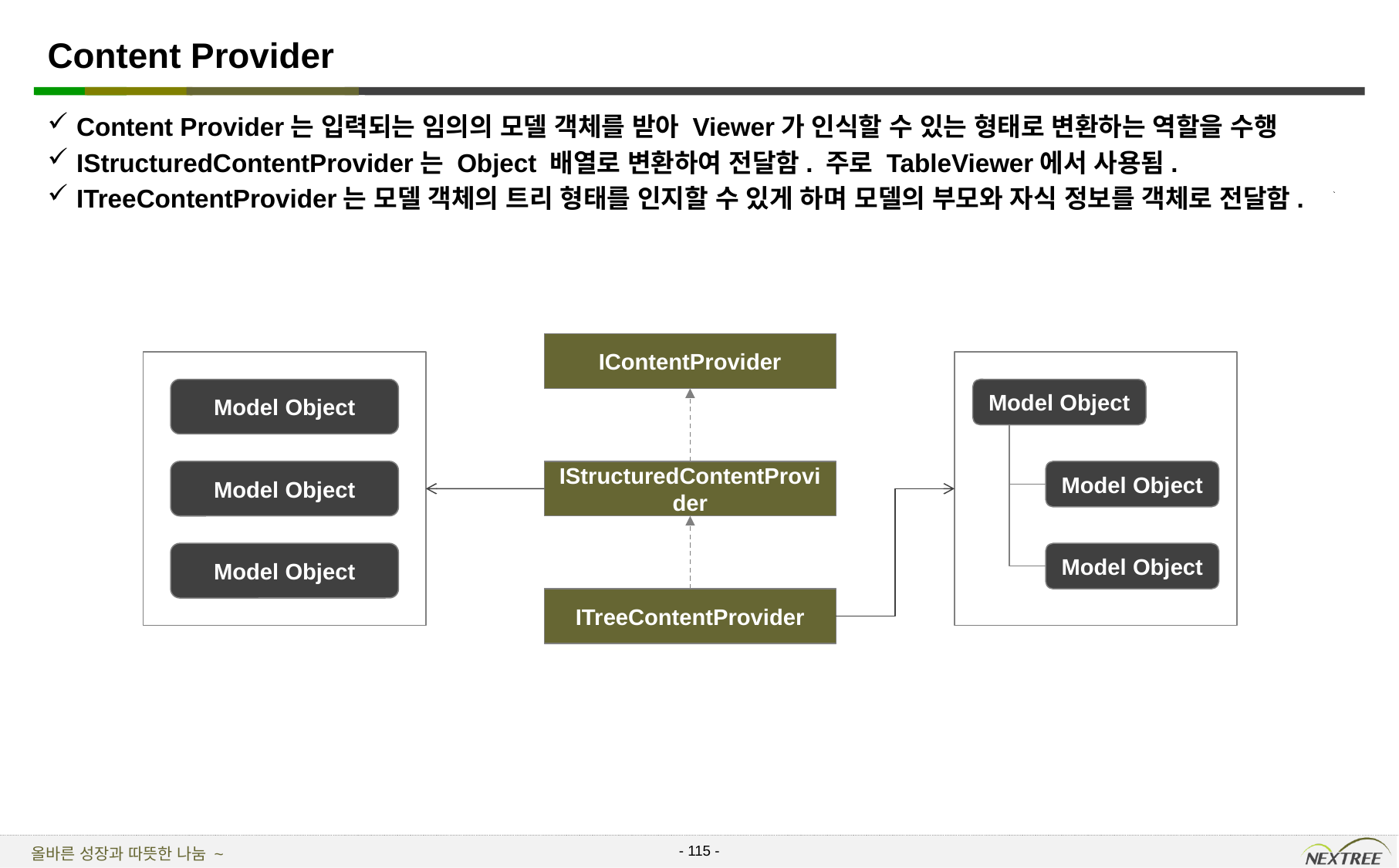

# Content Provider
Content Provider는 입력되는 임의의 모델 객체를 받아 Viewer가 인식할 수 있는 형태로 변환하는 역할을 수행
IStructuredContentProvider는 Object 배열로 변환하여 전달함. 주로 TableViewer에서 사용됨.
ITreeContentProvider는 모델 객체의 트리 형태를 인지할 수 있게 하며 모델의 부모와 자식 정보를 객체로 전달함.
IContentProvider

Model Object
Model Object

Model Object
IStructuredContentProvider
Model Object
Model Object
Model Object
ITreeContentProvider